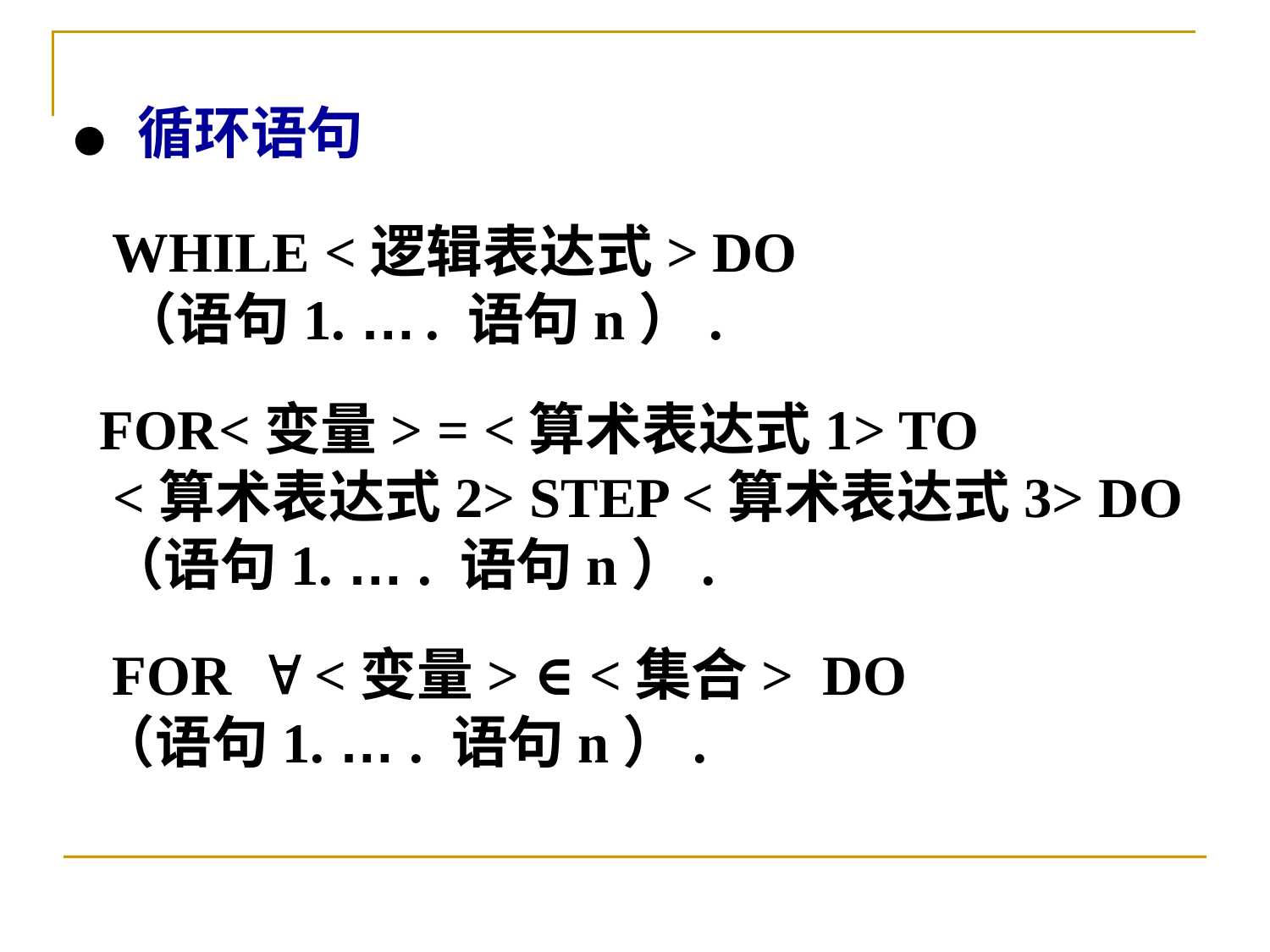

●　循环语句

　WHILE <逻辑表达式> DO
     （语句1. … . 语句n）.

    FOR<变量> = <算术表达式1> TO
     <算术表达式2> STEP <算术表达式3> DO
    （语句1. … . 语句n）.

　FOR  ∀ <变量> ∈ <集合>  DO
　（语句1. … . 语句n）.